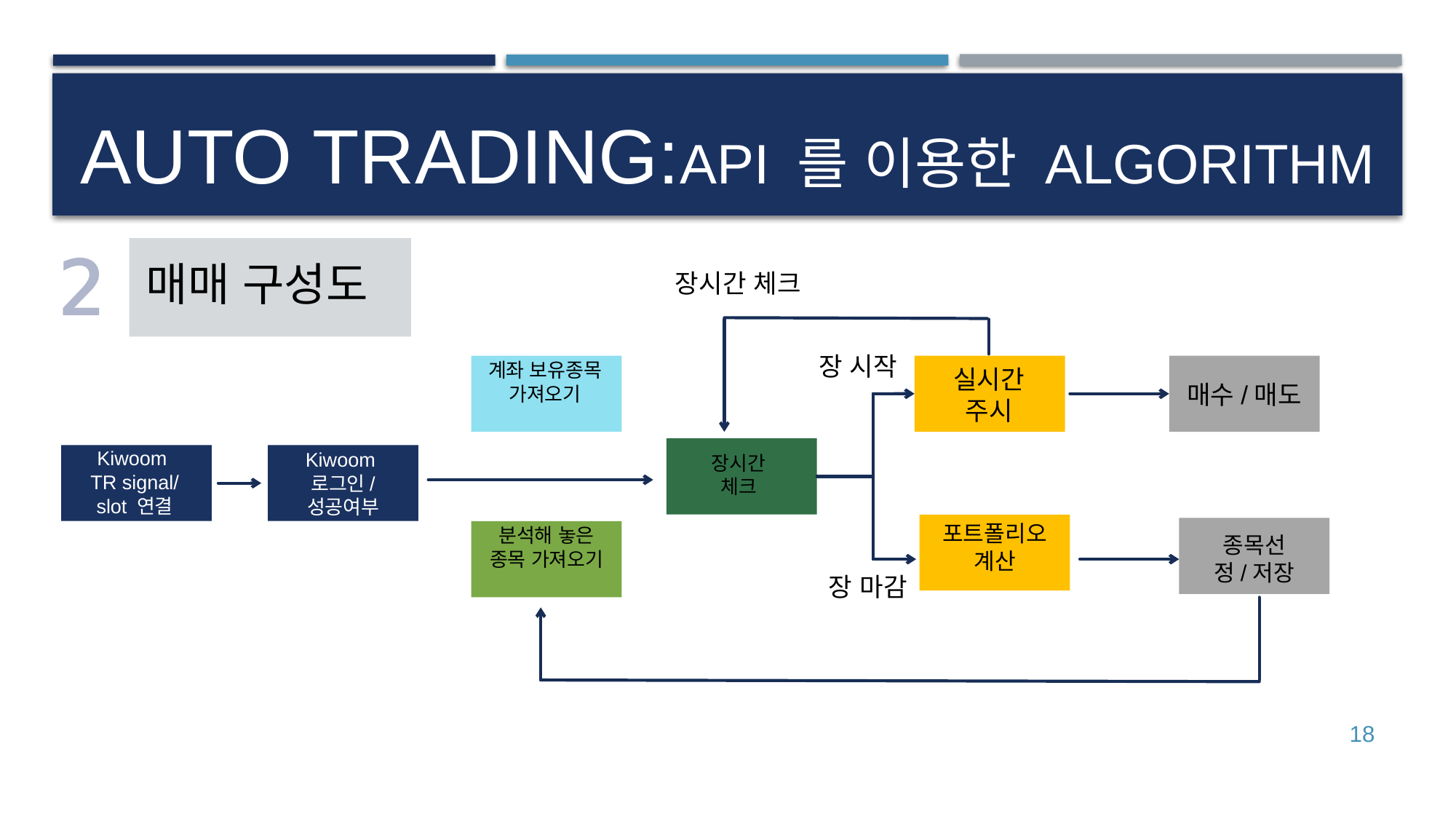

# AUTO TRADING:API 를 이용한 ALGORITHM
2

매매 구성도
장시간 체크
장 시작
계좌 보유종목
가져오기

실시간 주시
매수/매도

Kiwoom
TR signal/
slot 연결
Kiwoom
로그인/
성공여부

장시간
체크
포트폴리오 계산

분석해 놓은
종목 가져오기

종목선정/저장
장 마감
18